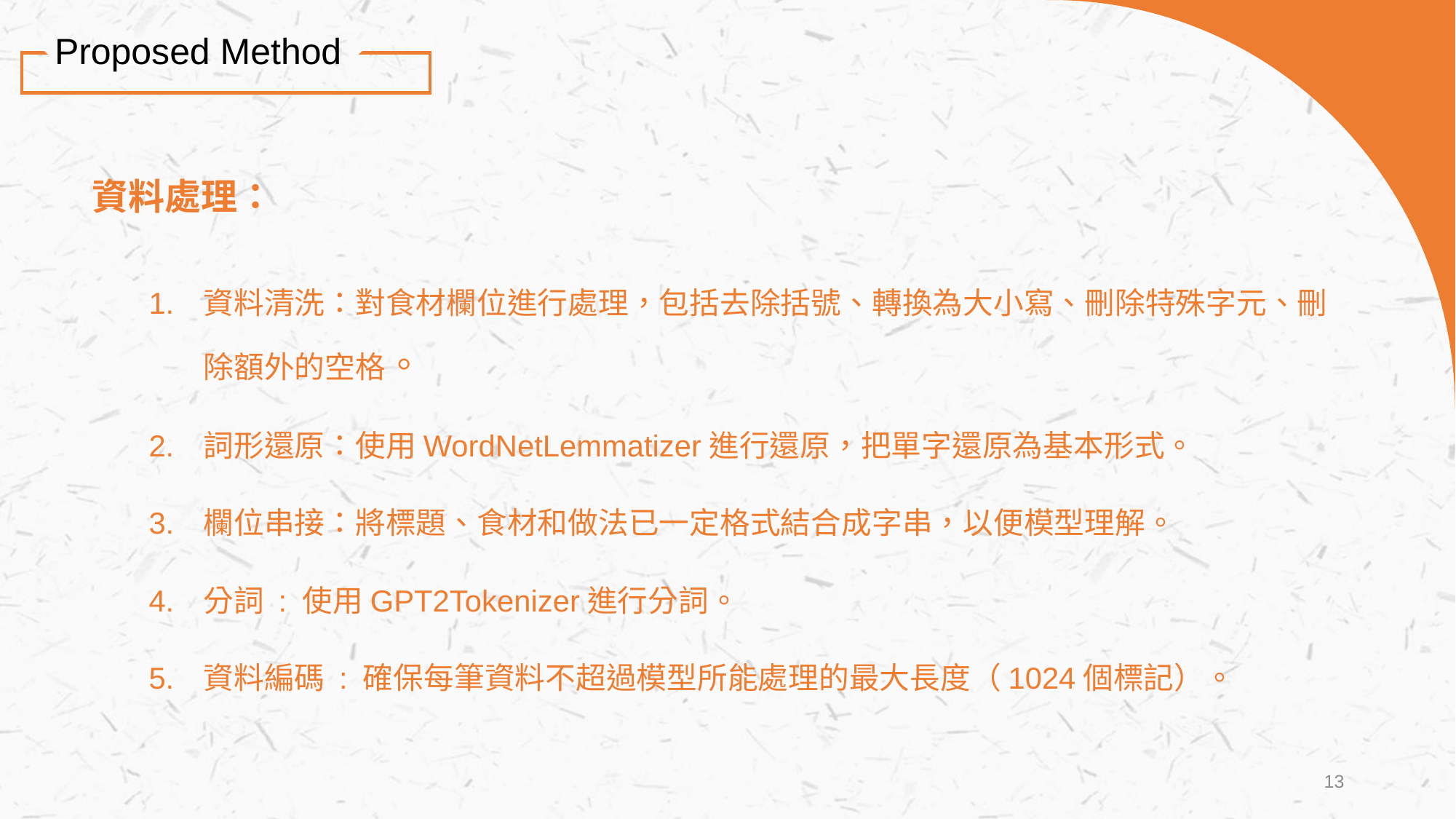

Proposed Method

資料處理：
資料清洗：對食材欄位進行處理，包括去除括號、轉換為大小寫、刪除特殊字元、刪除額外的空格。
詞形還原：使用WordNetLemmatizer進行還原，把單字還原為基本形式。
欄位串接：將標題、食材和做法已一定格式結合成字串，以便模型理解。
分詞 : 使用GPT2Tokenizer進行分詞。
資料編碼 : 確保每筆資料不超過模型所能處理的最大長度（1024個標記）。
13